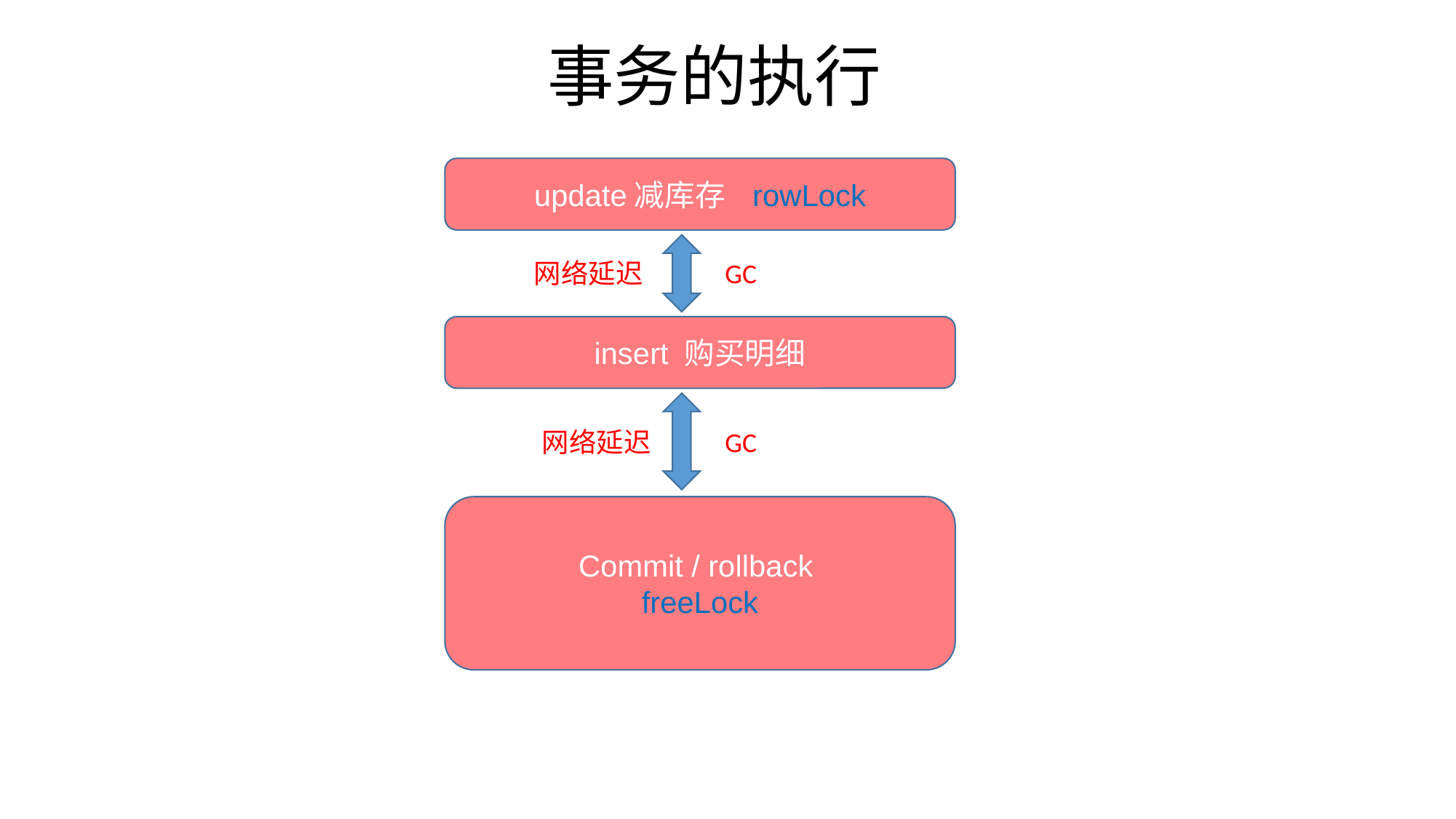

# 事务的执行
update减库存  	rowLock

网络延迟
GC
insert 购买明细

网络延迟
GC
Commit / rollback
freeLock